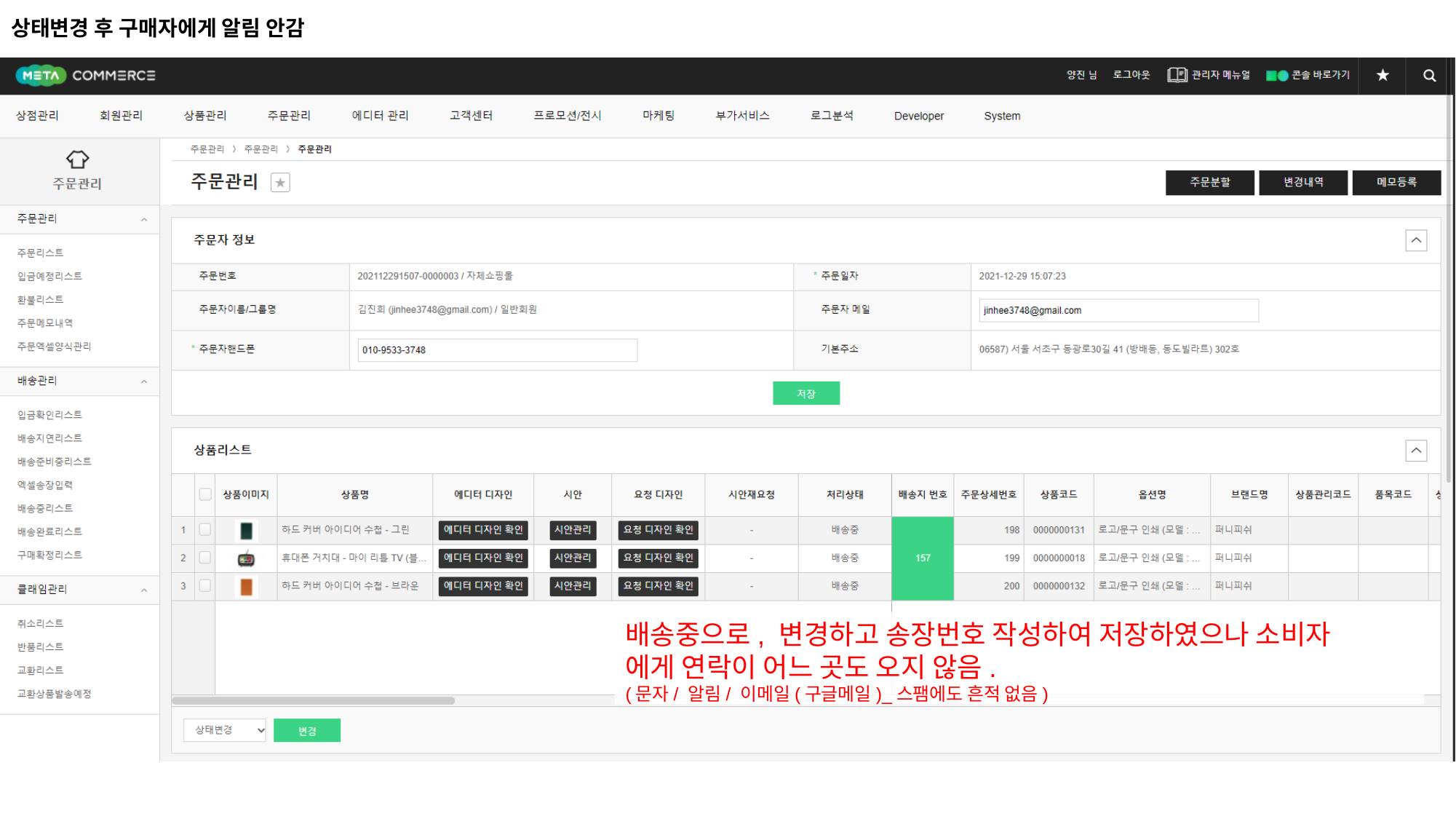

상태변경 후 구매자에게 알림 안감

배송중으로, 변경하고 송장번호 작성하여 저장하였으나 소비자  에게 연락이 어느 곳도 오지 않음.
(문자/ 알림/ 이메일(구글메일)_스팸에도 흔적 없음)